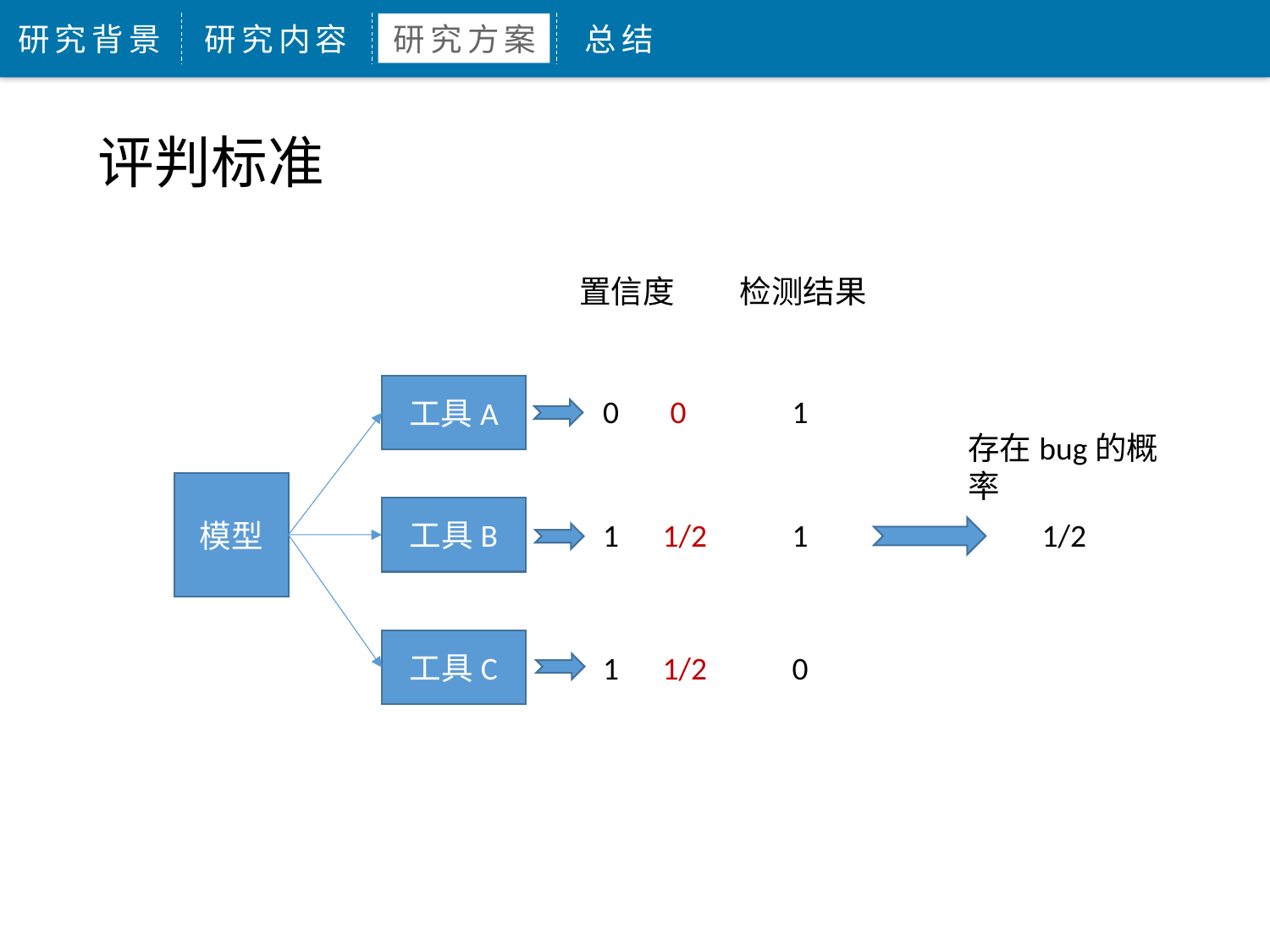

研究背景
研究内容
研究方案
总结

评判标准
置信度
检测结果
工具A
0
0
1

存在bug的概率
模型
工具B
1
1/2
1
1/2

工具C
1
1/2
0